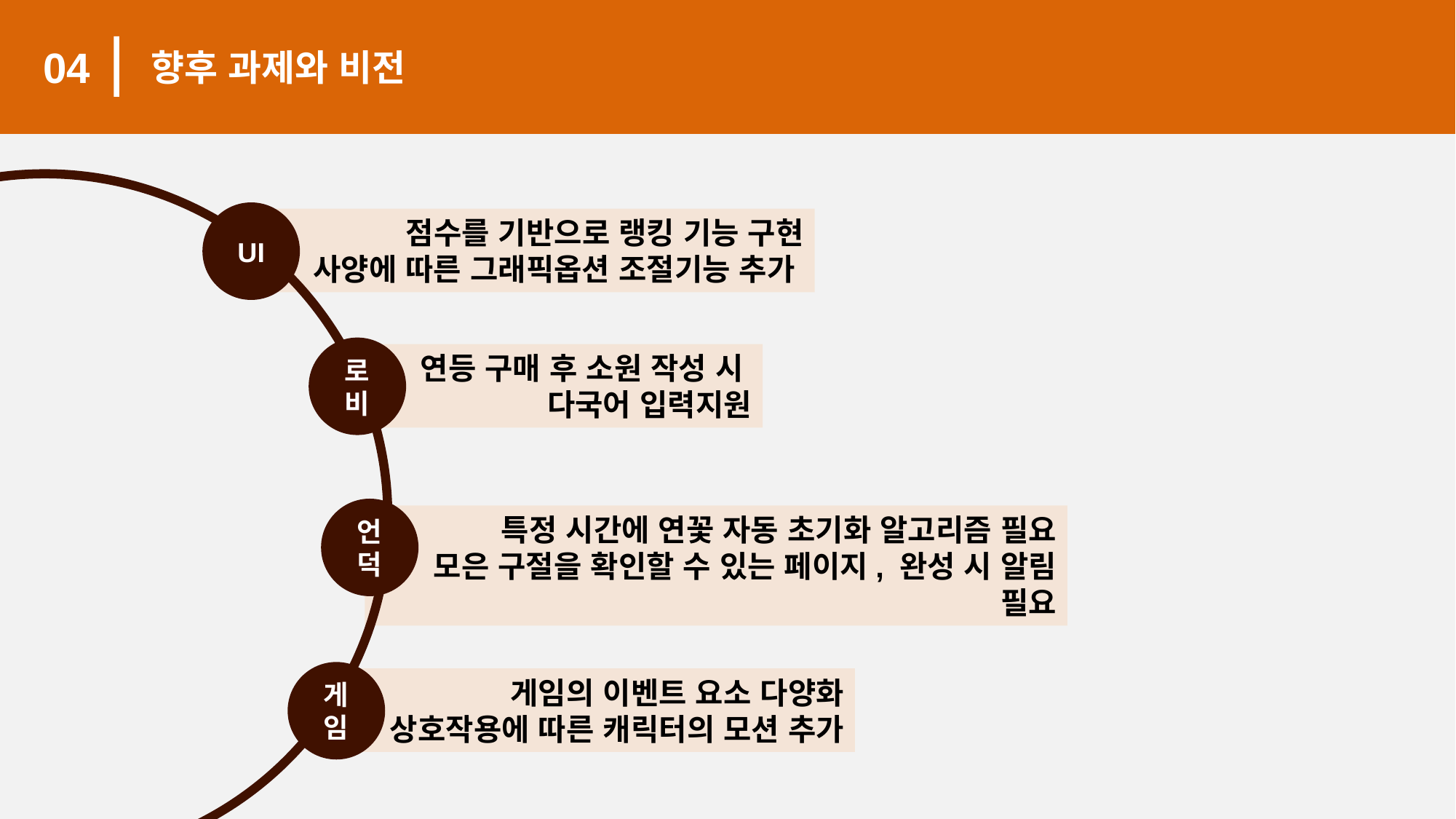

04

향후 과제와 비전
ae동국

UI
점수를 기반으로 랭킹 기능 구현
사양에 따른 그래픽옵션 조절기능 추가
로비
연등 구매 후 소원 작성 시
다국어 입력지원
언덕
특정 시간에 연꽃 자동 초기화 알고리즘 필요
모은 구절을 확인할 수 있는 페이지, 완성 시 알림 필요
게임
게임의 이벤트 요소 다양화
상호작용에 따른 캐릭터의 모션 추가